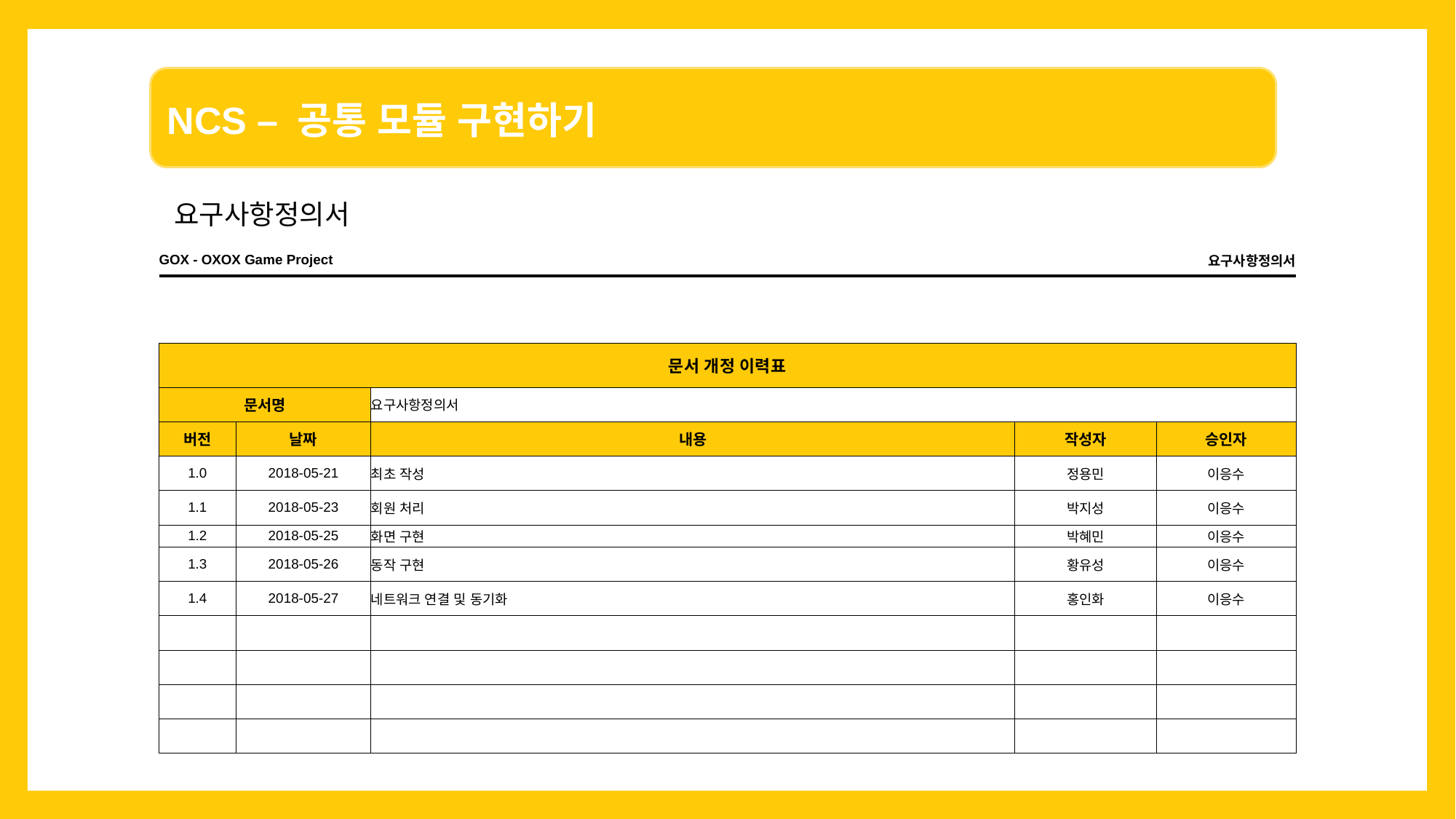

NCS – 공통 모듈 구현하기
요구사항정의서
| GOX - OXOX Game Project |  |  |  | 요구사항정의서 |
| --- | --- | --- | --- | --- |
|  |  |  |  |  |
|  |  |  |  |  |
|  |  |  |  |  |
| 문서 개정 이력표 |  |  |  |  |
| 문서명 |  | 요구사항정의서 |  |  |
| 버전 | 날짜 | 내용 | 작성자 | 승인자 |
| 1.0 | 2018-05-21 | 최초 작성 | 정용민 | 이응수 |
| 1.1 | 2018-05-23 | 회원 처리 | 박지성 | 이응수 |
| 1.2 | 2018-05-25 | 화면 구현 | 박혜민 | 이응수 |
| 1.3 | 2018-05-26 | 동작 구현 | 황유성 | 이응수 |
| 1.4 | 2018-05-27 | 네트워크 연결 및 동기화 | 홍인화 | 이응수 |
|  |  |  |  |  |
|  |  |  |  |  |
|  |  |  |  |  |
|  |  |  |  |  |